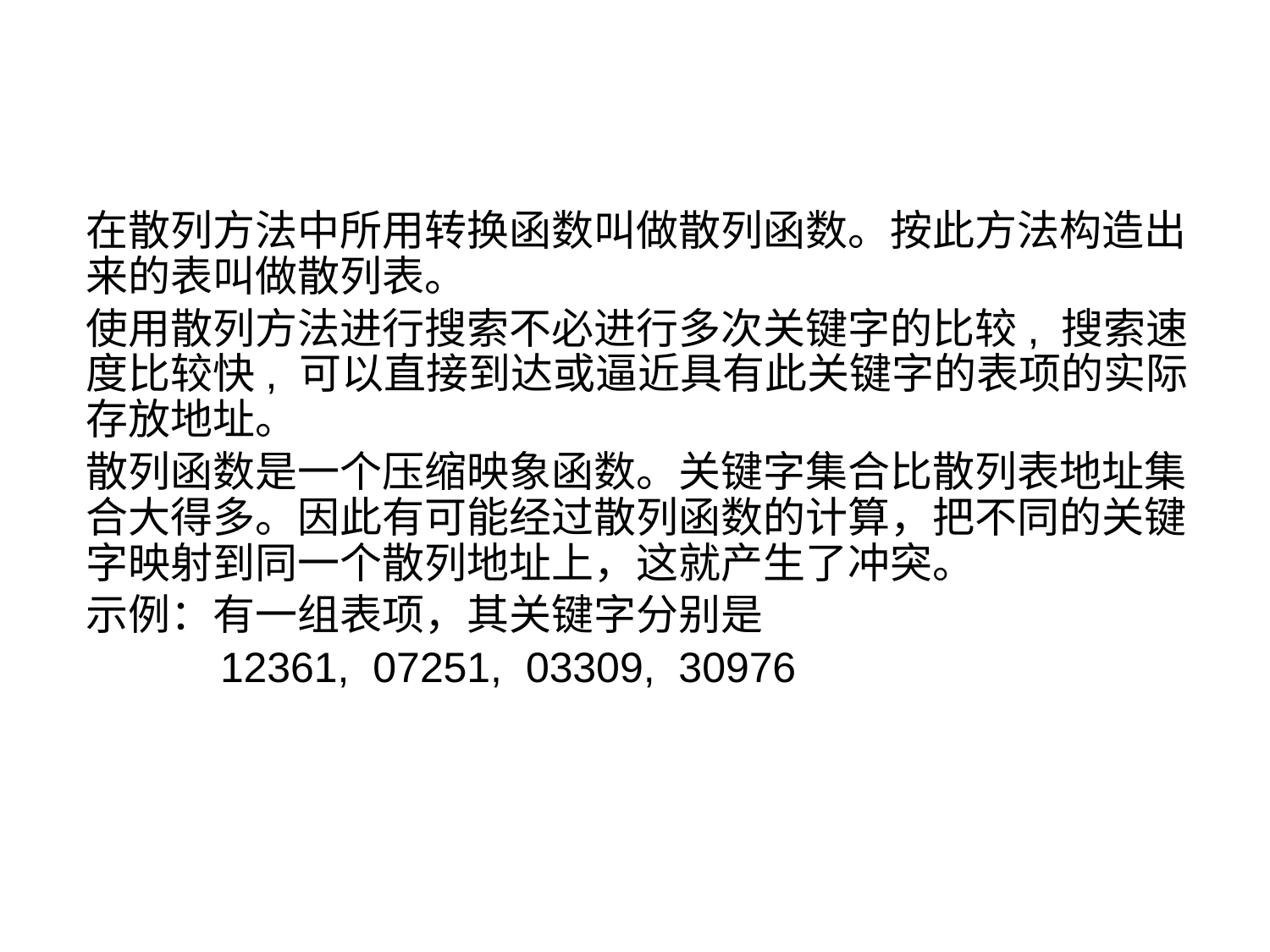

在散列方法中所用转换函数叫做散列函数。按此方法构造出来的表叫做散列表。
使用散列方法进行搜索不必进行多次关键字的比较, 搜索速度比较快, 可以直接到达或逼近具有此关键字的表项的实际存放地址。
散列函数是一个压缩映象函数。关键字集合比散列表地址集合大得多。因此有可能经过散列函数的计算，把不同的关键字映射到同一个散列地址上，这就产生了冲突。
示例：有一组表项，其关键字分别是
              12361,  07251,  03309,  30976